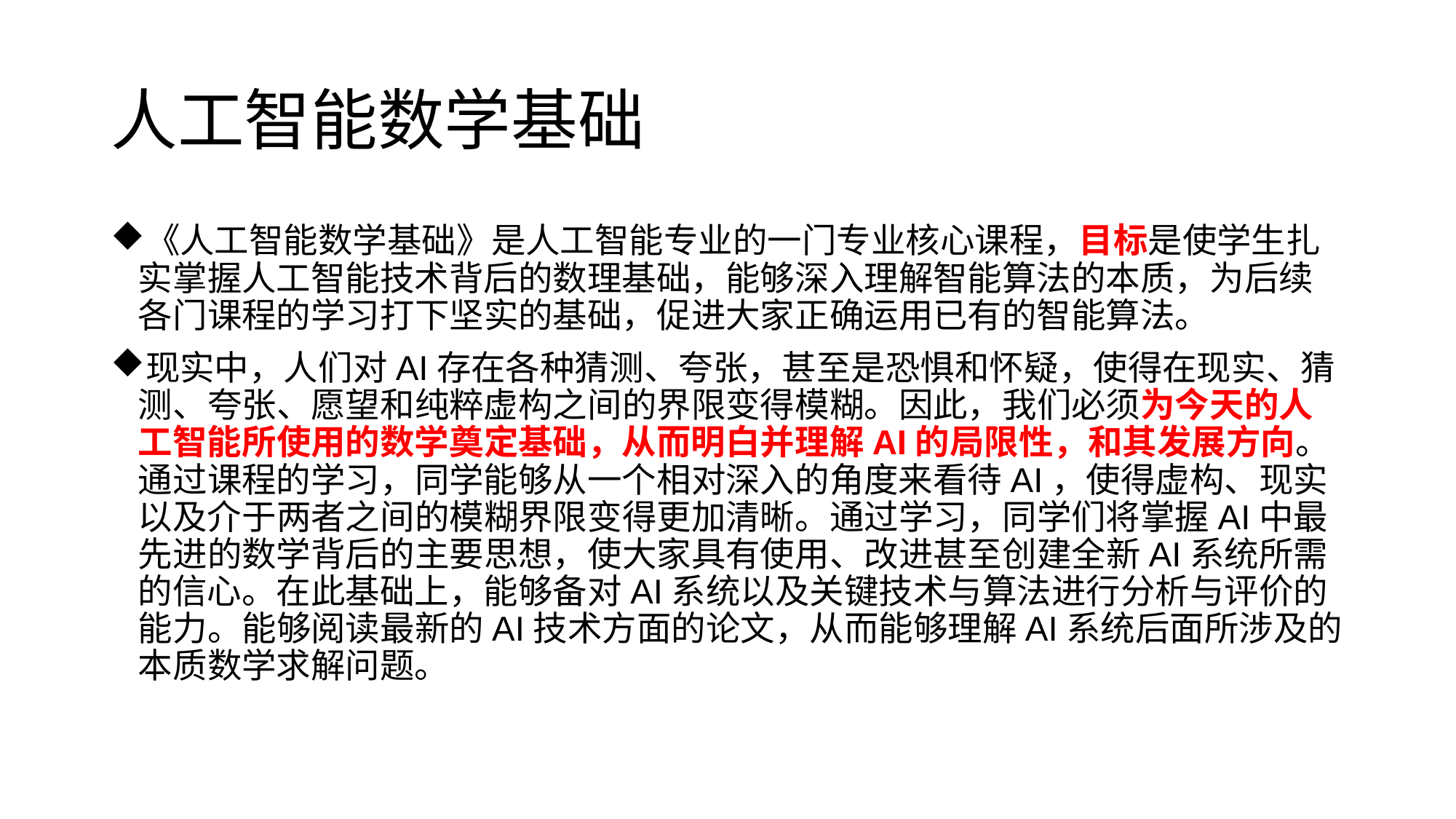

# 人工智能数学基础
《人工智能数学基础》是人工智能专业的一门专业核心课程，目标是使学生扎实掌握人工智能技术背后的数理基础，能够深入理解智能算法的本质，为后续各门课程的学习打下坚实的基础，促进大家正确运用已有的智能算法。
现实中，人们对AI存在各种猜测、夸张，甚至是恐惧和怀疑，使得在现实、猜测、夸张、愿望和纯粹虚构之间的界限变得模糊。因此，我们必须为今天的人工智能所使用的数学奠定基础，从而明白并理解AI的局限性，和其发展方向。通过课程的学习，同学能够从一个相对深入的角度来看待AI，使得虚构、现实以及介于两者之间的模糊界限变得更加清晰。通过学习，同学们将掌握AI中最先进的数学背后的主要思想，使大家具有使用、改进甚至创建全新AI系统所需的信心。在此基础上，能够备对AI系统以及关键技术与算法进行分析与评价的能力。能够阅读最新的AI技术方面的论文，从而能够理解AI系统后面所涉及的本质数学求解问题。